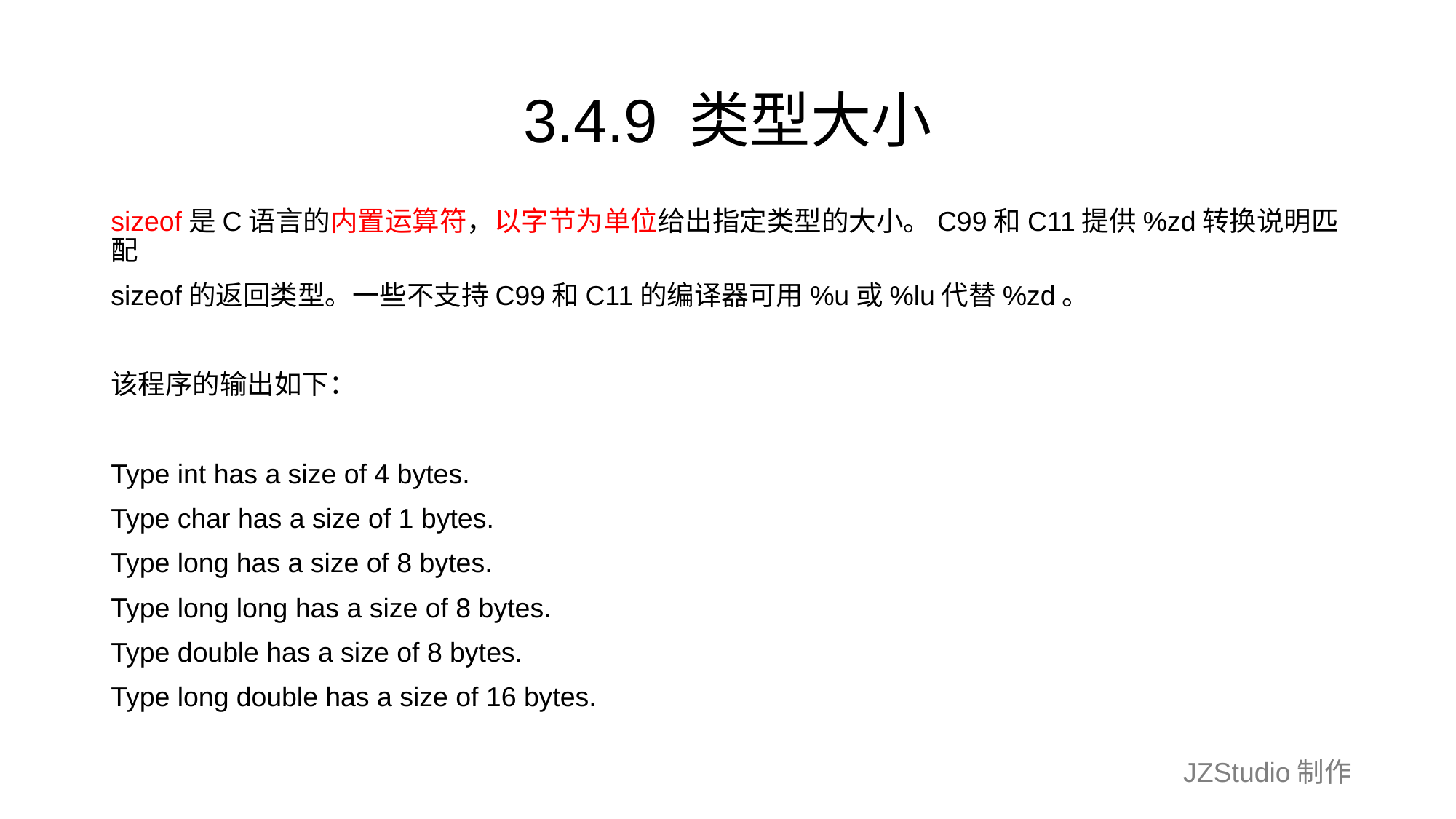

# 3.4.9 类型大小
sizeof是C语言的内置运算符，以字节为单位给出指定类型的大小。C99和C11提供%zd转换说明匹配
sizeof的返回类型。一些不支持C99和C11的编译器可用%u或%lu代替%zd。

该程序的输出如下：

Type int has a size of 4 bytes.
Type char has a size of 1 bytes.
Type long has a size of 8 bytes.
Type long long has a size of 8 bytes.
Type double has a size of 8 bytes.
Type long double has a size of 16 bytes.